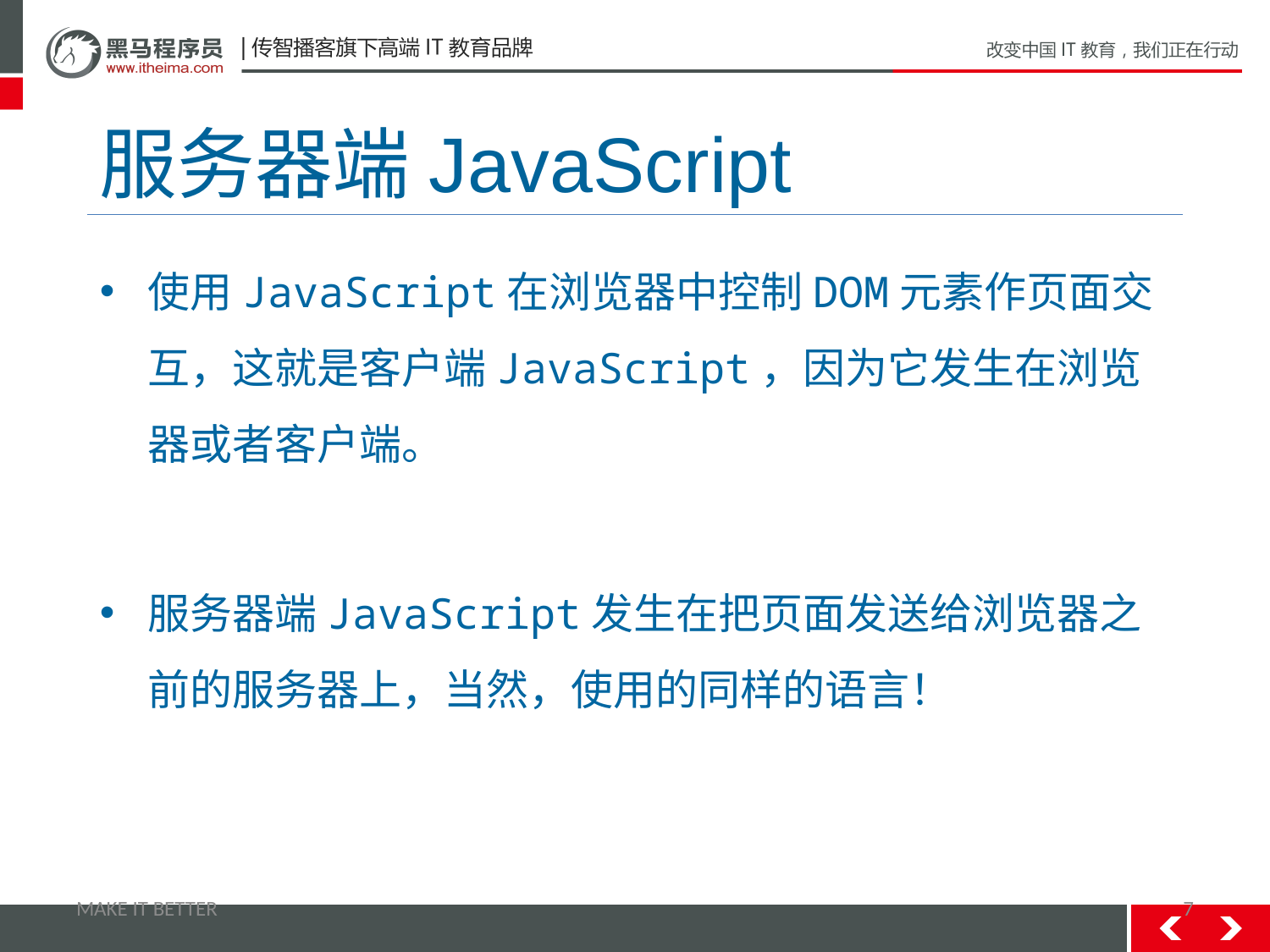

# 服务器端JavaScript
使用JavaScript在浏览器中控制DOM元素作页面交互，这就是客户端JavaScript，因为它发生在浏览器或者客户端。

服务器端JavaScript发生在把页面发送给浏览器之前的服务器上，当然，使用的同样的语言！
MAKE IT BETTER
7